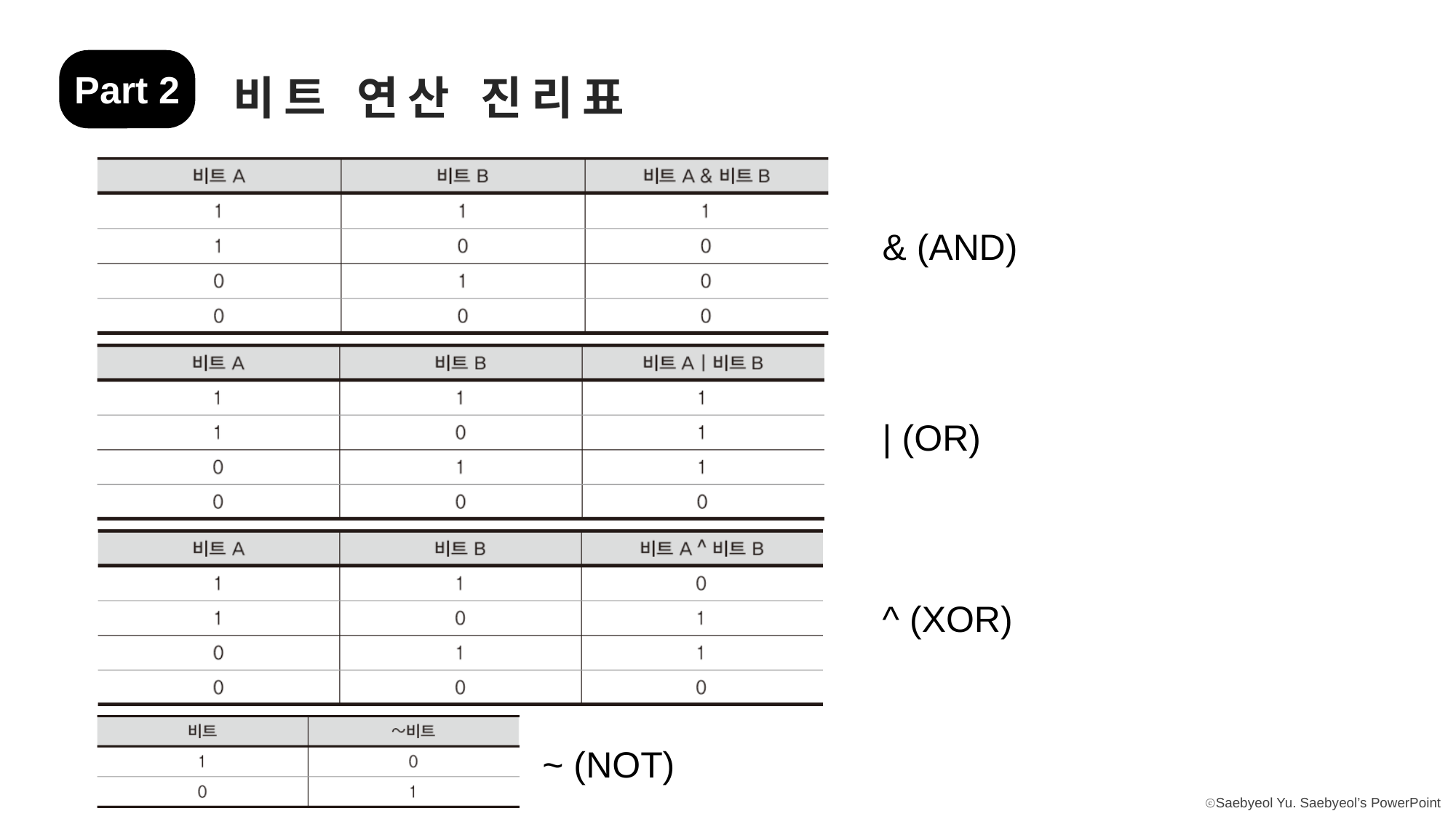

Part 2
비트 연산 진리표

& (AND)

| (OR)

^ (XOR)

~ (NOT)